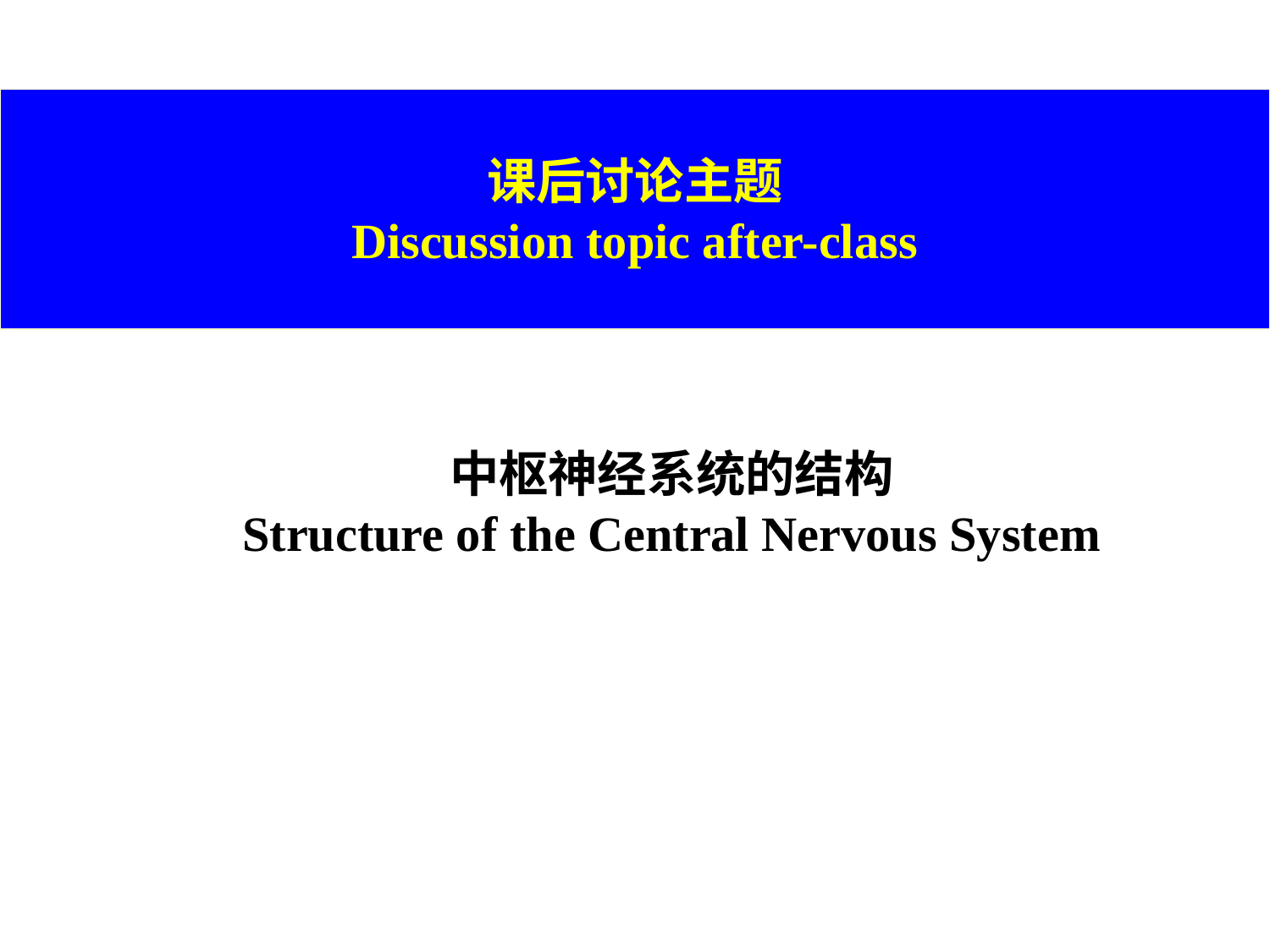

# Struc
课后讨论主题
Discussion topic after-class
中枢神经系统的结构
Structure of the Central Nervous System